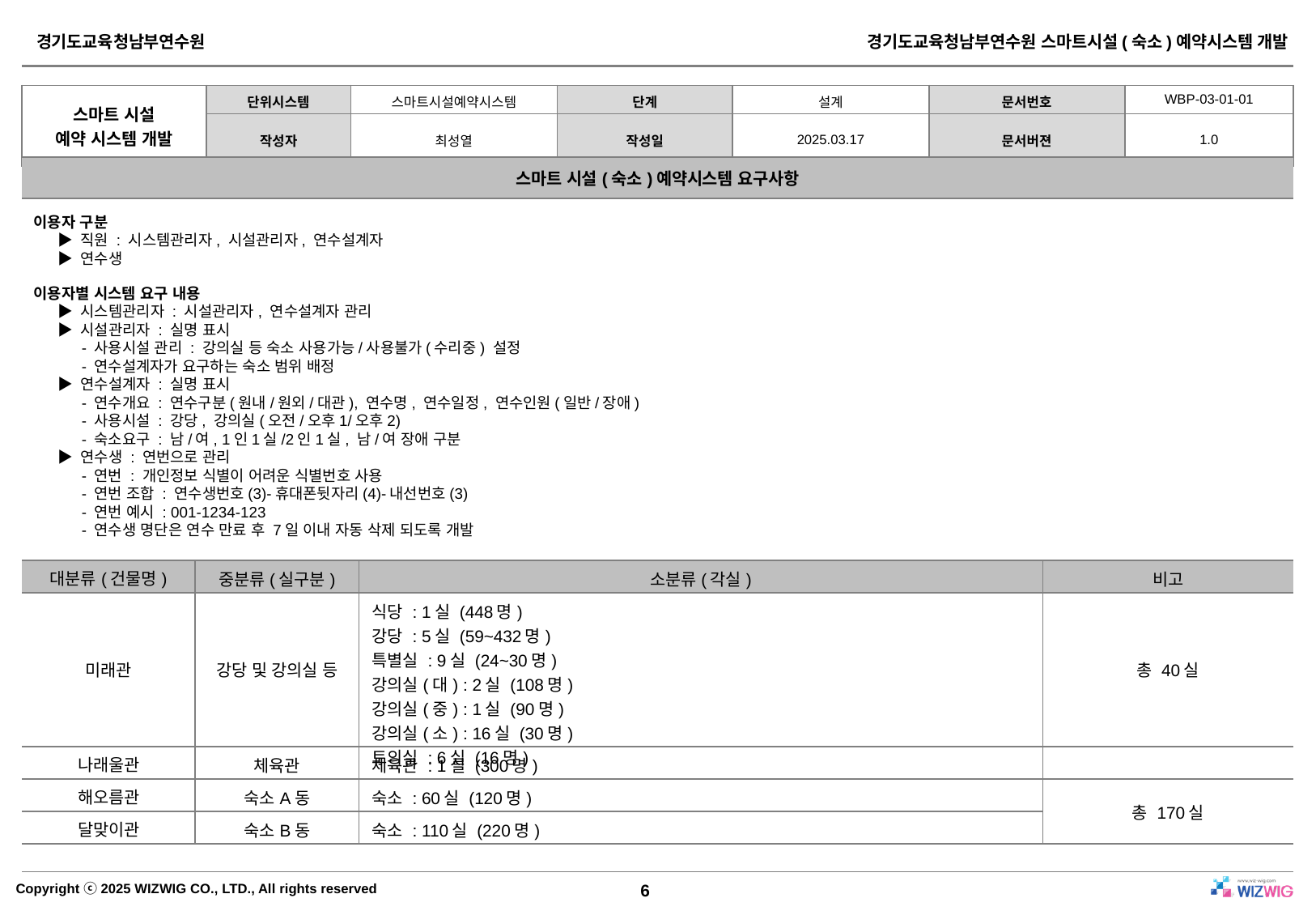

| 스마트 시설(숙소)예약시스템 요구사항 |
| --- |
이용자 구분
▶ 직원 : 시스템관리자, 시설관리자, 연수설계자
▶ 연수생
이용자별 시스템 요구 내용
▶ 시스템관리자 : 시설관리자, 연수설계자 관리
▶ 시설관리자 : 실명 표시
- 사용시설 관리 : 강의실 등 숙소 사용가능/사용불가(수리중) 설정
- 연수설계자가 요구하는 숙소 범위 배정
▶ 연수설계자 : 실명 표시
- 연수개요 : 연수구분(원내/원외/대관), 연수명, 연수일정, 연수인원(일반/장애)
- 사용시설 : 강당, 강의실(오전/오후1/오후2)
- 숙소요구 : 남/여, 1인1실/2인1실, 남/여 장애 구분
▶ 연수생 : 연번으로 관리
- 연번 : 개인정보 식별이 어려운 식별번호 사용
- 연번 조합 : 연수생번호(3)-휴대폰뒷자리(4)-내선번호(3)
- 연번 예시 : 001-1234-123
- 연수생 명단은 연수 만료 후 7일 이내 자동 삭제 되도록 개발
| 대분류(건물명) | 중분류(실구분) | 소분류(각실) | 비고 |
| --- | --- | --- | --- |
| 미래관 | 강당 및 강의실 등 | 식당 : 1실 (448명) 강당 : 5실 (59~432명) 특별실 : 9실 (24~30명) 강의실(대) : 2실 (108명) 강의실(중) : 1실 (90명) 강의실(소) : 16실 (30명) 토의실 : 6실 (16명) | 총 40실 |
| 나래울관 | 체육관 | 체육관 : 1실 (300명) |  |
| 해오름관 | 숙소A동 | 숙소 : 60실 (120명) | 총 170실 |
| 달맞이관 | 숙소B동 | 숙소 : 110실 (220명) |  |